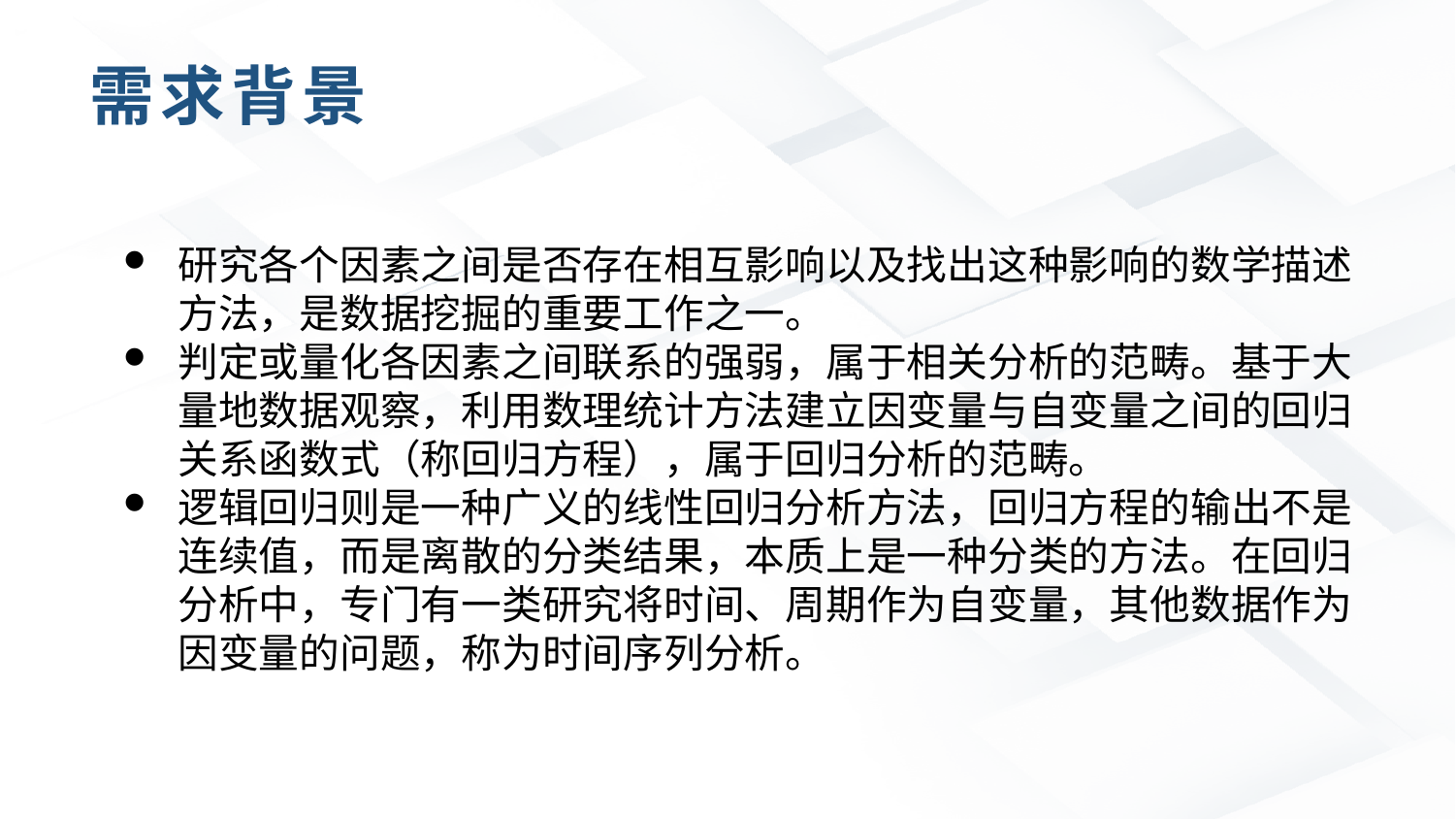

需求背景
研究各个因素之间是否存在相互影响以及找出这种影响的数学描述方法，是数据挖掘的重要工作之一。
判定或量化各因素之间联系的强弱，属于相关分析的范畴。基于大量地数据观察，利用数理统计方法建立因变量与自变量之间的回归关系函数式（称回归方程），属于回归分析的范畴。
逻辑回归则是一种广义的线性回归分析方法，回归方程的输出不是连续值，而是离散的分类结果，本质上是一种分类的方法。在回归分析中，专门有一类研究将时间、周期作为自变量，其他数据作为因变量的问题，称为时间序列分析。